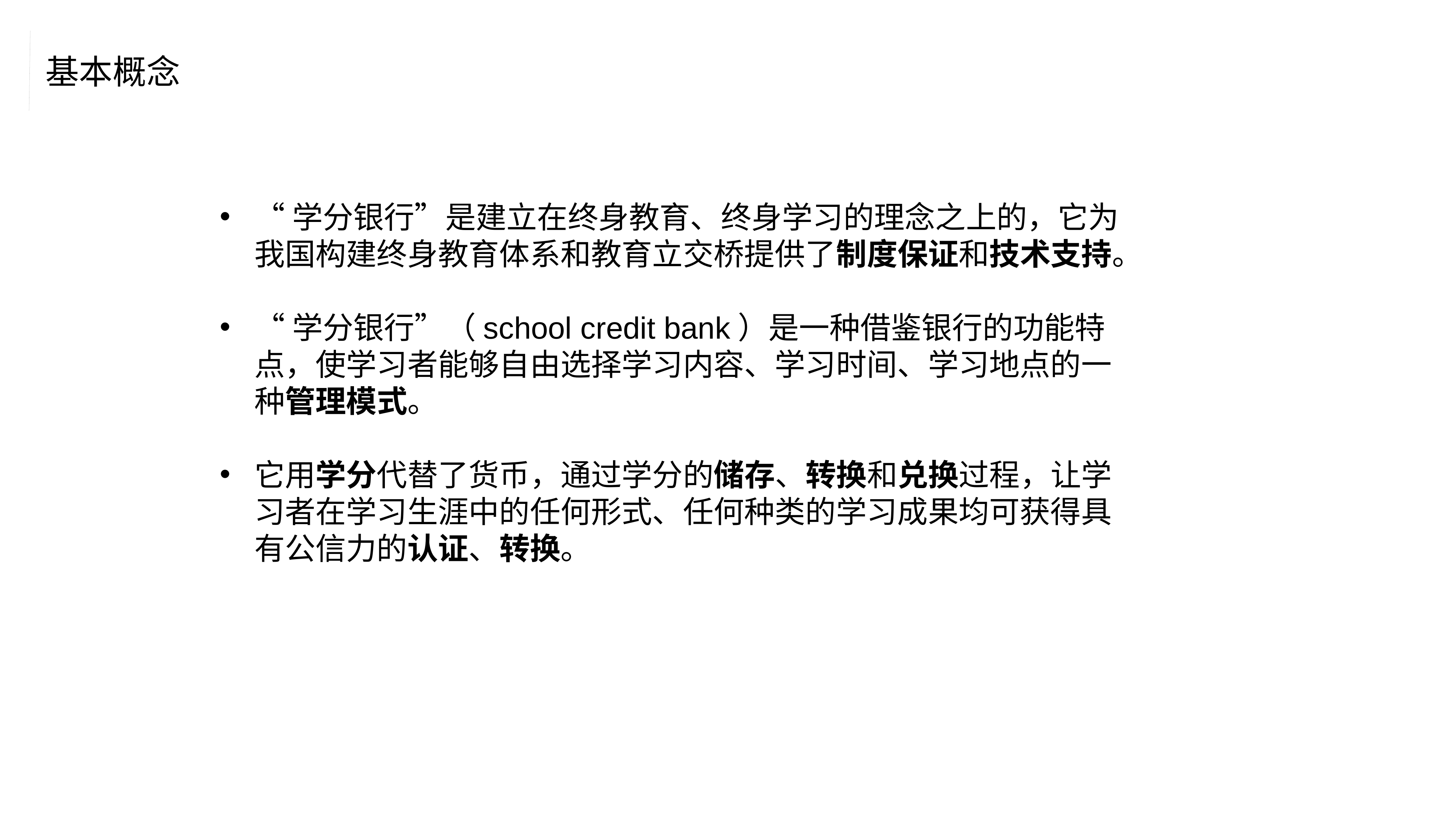

基本概念

“学分银行”是建立在终身教育、终身学习的理念之上的，它为我国构建终身教育体系和教育立交桥提供了制度保证和技术支持。

“学分银行”（school credit bank）是一种借鉴银行的功能特点，使学习者能够自由选择学习内容、学习时间、学习地点的一种管理模式。

它用学分代替了货币，通过学分的储存、转换和兑换过程，让学习者在学习生涯中的任何形式、任何种类的学习成果均可获得具有公信力的认证、转换。